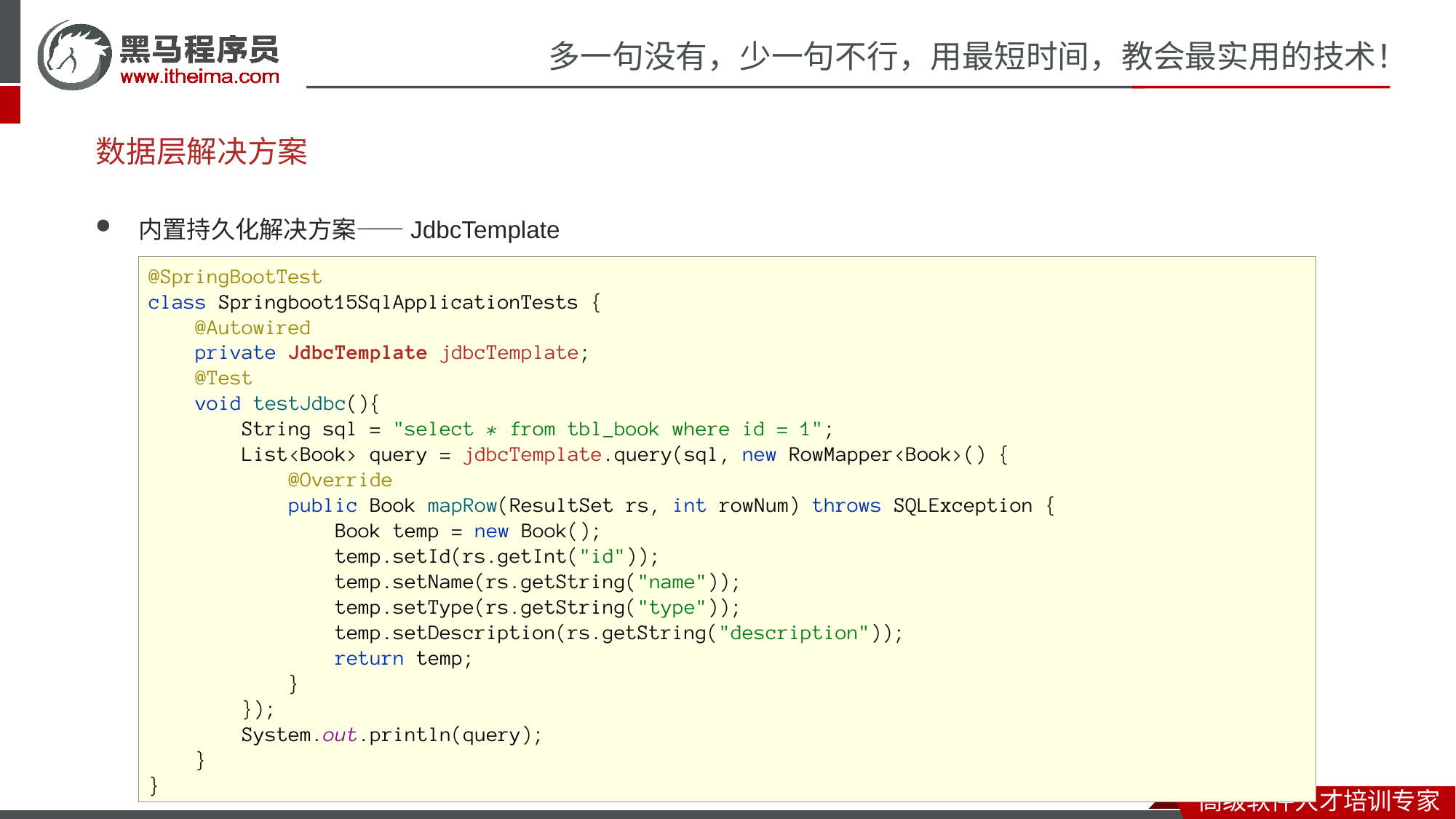

# 数据层解决方案
内置持久化解决方案——JdbcTemplate

@SpringBootTest
class Springboot15SqlApplicationTests {
    @Autowired
    private JdbcTemplate jdbcTemplate;
    @Test
    void testJdbc(){
        String sql = "select * from tbl_book where id = 1";
        List<Book> query = jdbcTemplate.query(sql, new RowMapper<Book>() {
            @Override
            public Book mapRow(ResultSet rs, int rowNum) throws SQLException {
                Book temp = new Book();
                temp.setId(rs.getInt("id"));
                temp.setName(rs.getString("name"));
                temp.setType(rs.getString("type"));
                temp.setDescription(rs.getString("description"));
                return temp;
            }
        });
        System.out.println(query);
    }
}